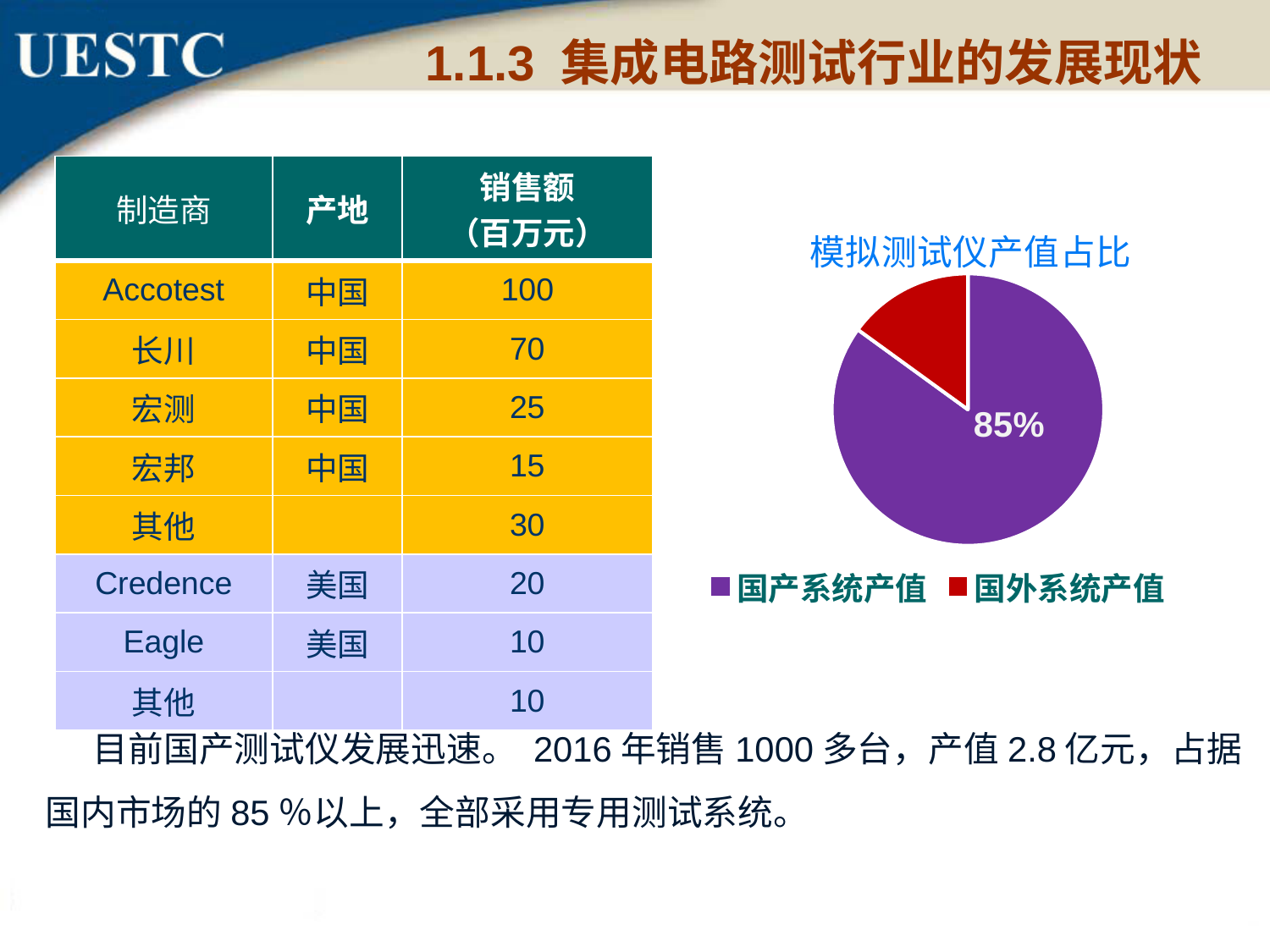

1.1.3 集成电路测试行业的发展现状
| 制造商 | 产地 | 销售额 （百万元） |
| --- | --- | --- |
| Accotest | 中国 | 100 |
| 长川 | 中国 | 70 |
| 宏测 | 中国 | 25 |
| 宏邦 | 中国 | 15 |
| 其他 |  | 30 |
| Credence | 美国 | 20 |
| Eagle | 美国 | 10 |
| 其他 |  | 10 |

### Chart: 模拟测试仪产值占比

| Category |  |
|---|---|
| 国产系统产值 | 0.85 |
| 国外系统产值 | 0.15 |
目前国产测试仪发展迅速。 2016年销售1000多台，产值2.8亿元，占据国内市场的85％以上，全部采用专用测试系统。